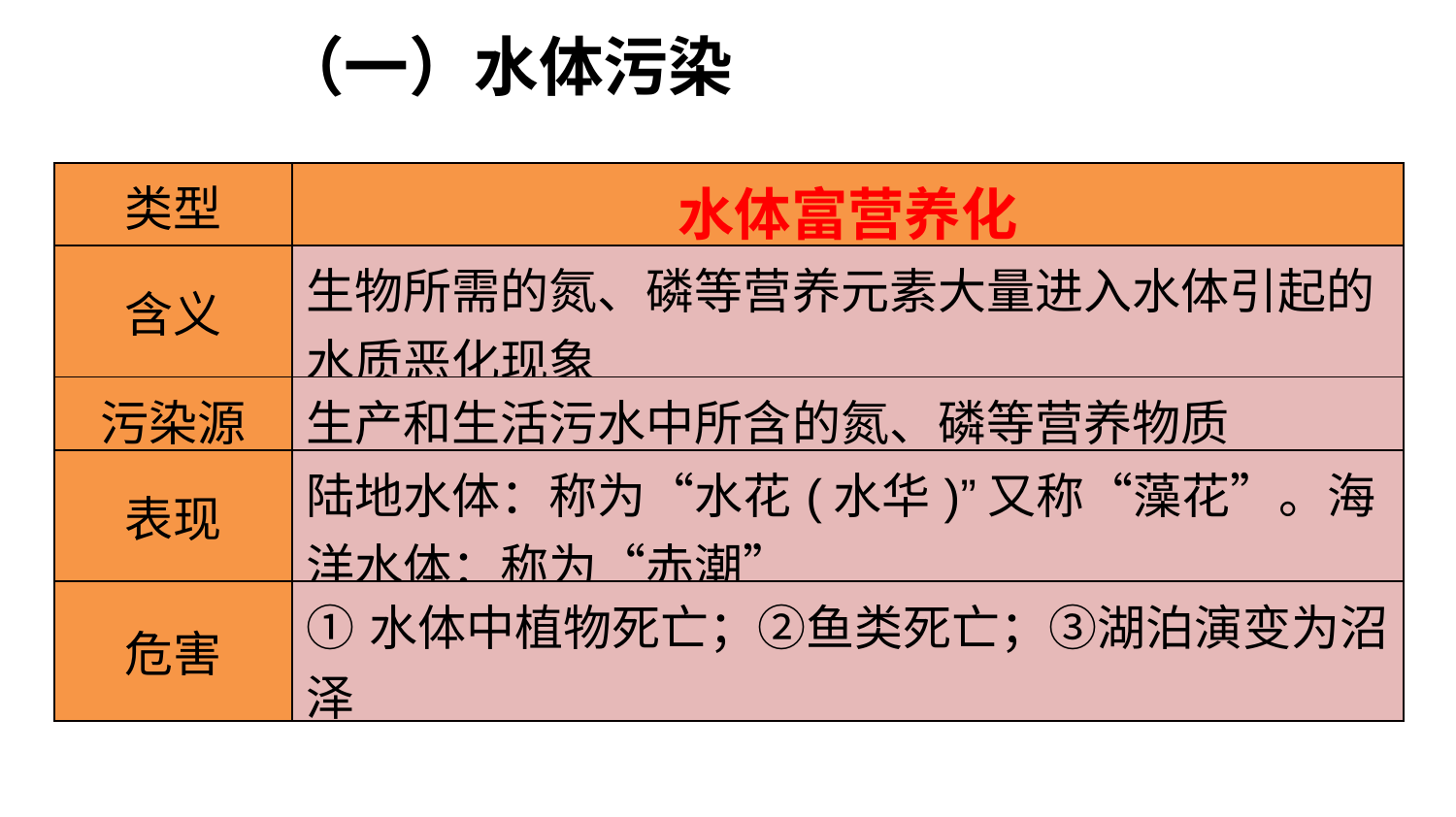

（一）水体污染
| 类型 | 水体富营养化 |
| --- | --- |
| 含义 | 生物所需的氮、磷等营养元素大量进入水体引起的水质恶化现象 |
| 污染源 | 生产和生活污水中所含的氮、磷等营养物质 |
| 表现 | 陆地水体：称为“水花(水华)”又称“藻花”。海洋水体：称为“赤潮” |
| 危害 | ①水体中植物死亡；②鱼类死亡；③湖泊演变为沼泽 |